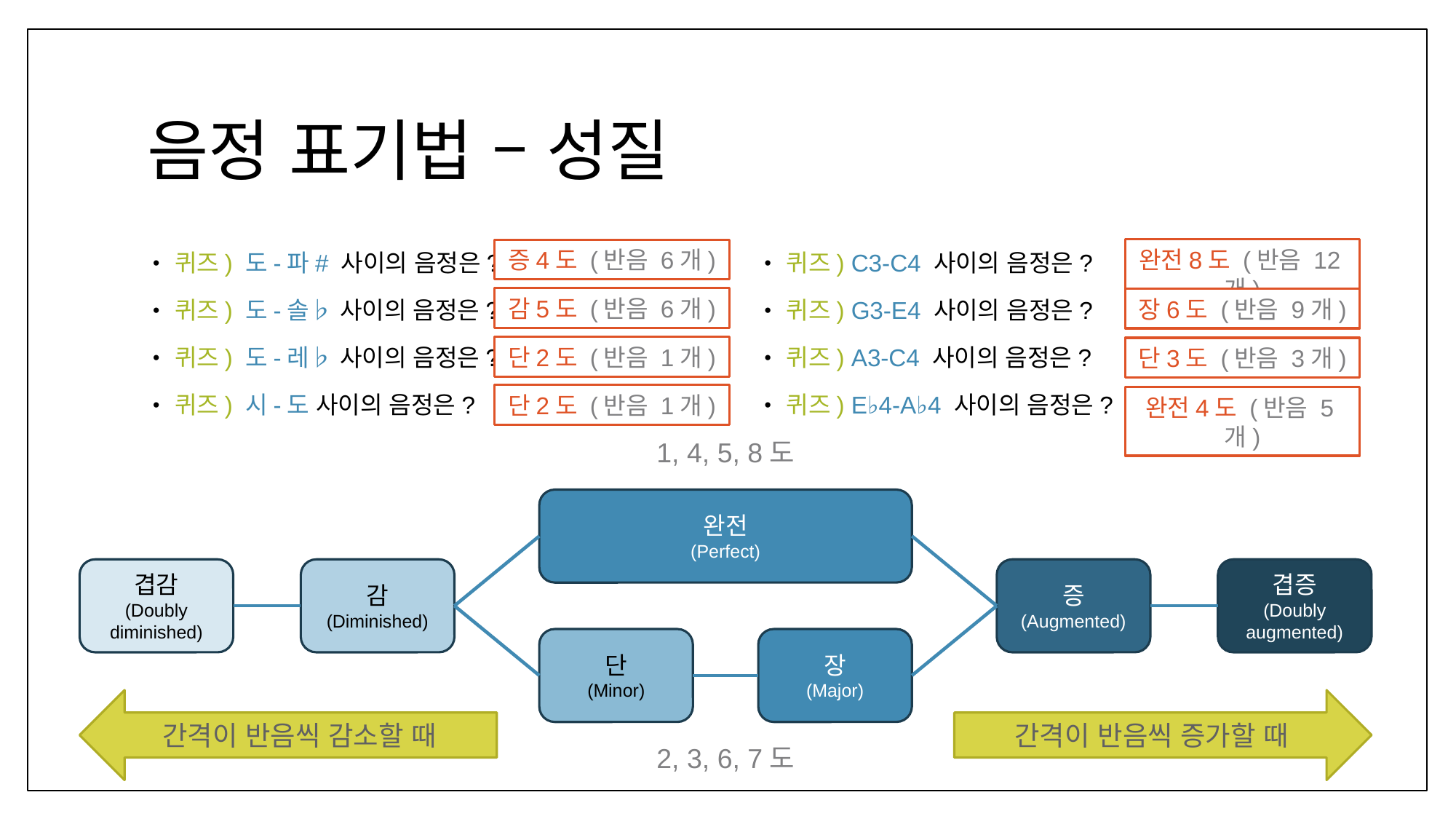

# 음정 표기법 – 성질
완전8도 (반음 12개)
증4도 (반음 6개)
퀴즈) 도-파# 사이의 음정은?
퀴즈) 도-솔♭ 사이의 음정은?
퀴즈) 도-레♭ 사이의 음정은?
퀴즈) 시-도 사이의 음정은?
퀴즈) C3-C4 사이의 음정은?
퀴즈) G3-E4 사이의 음정은?
퀴즈) A3-C4 사이의 음정은?
퀴즈) E♭4-A♭4 사이의 음정은?
감5도 (반음 6개)
장6도 (반음 9개)
단2도 (반음 1개)
단3도 (반음 3개)
단2도 (반음 1개)
완전4도 (반음 5개)
1, 4, 5, 8도
완전
(Perfect)
겹감
(Doubly
diminished)
감
(Diminished)
증
(Augmented)
겹증
(Doubly
augmented)
단
(Minor)
장
(Major)
간격이 반음씩 감소할 때
간격이 반음씩 증가할 때
2, 3, 6, 7도